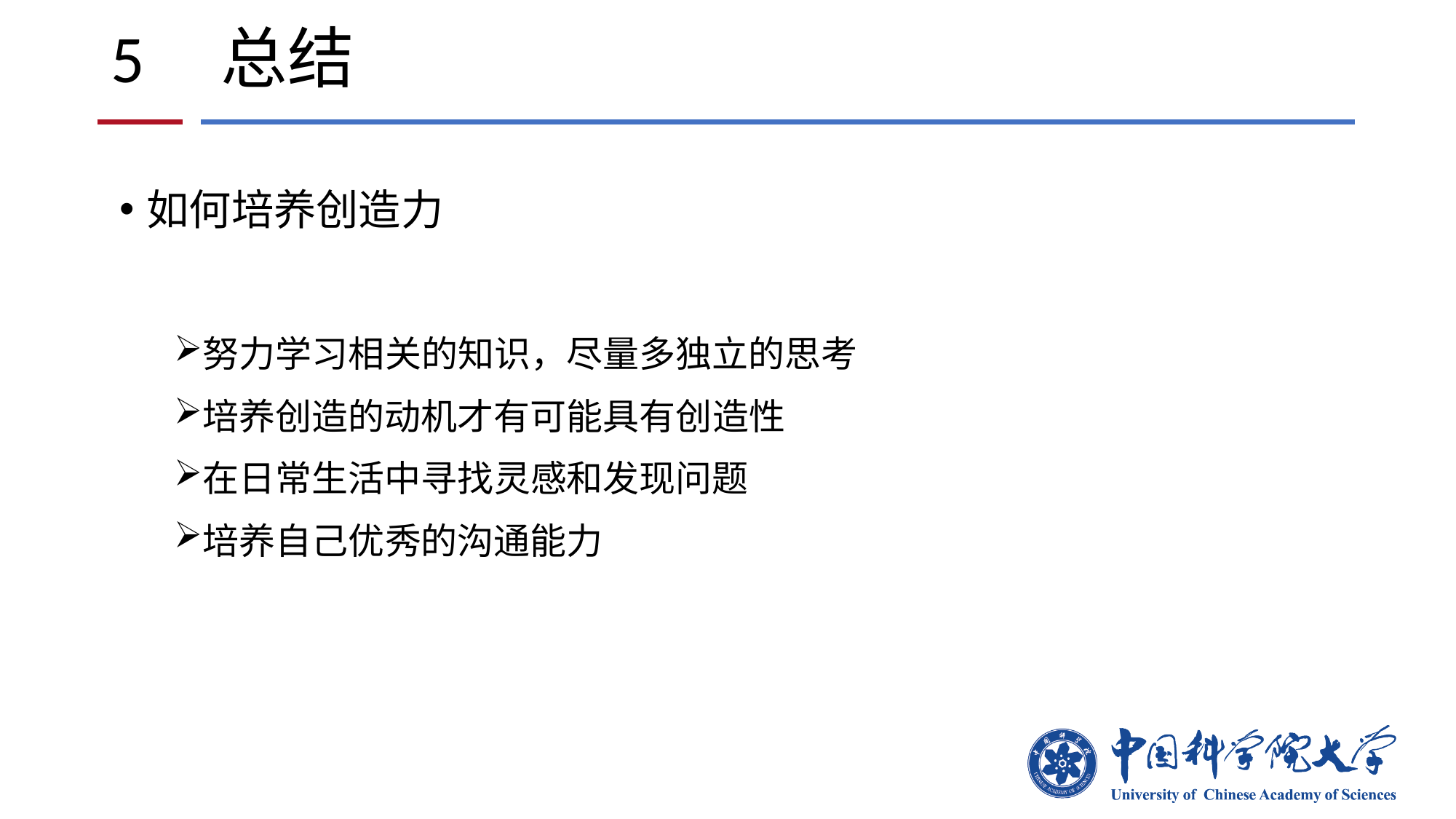

# 5    总结
如何培养创造力

努力学习相关的知识，尽量多独立的思考
培养创造的动机才有可能具有创造性
在日常生活中寻找灵感和发现问题
培养自己优秀的沟通能力